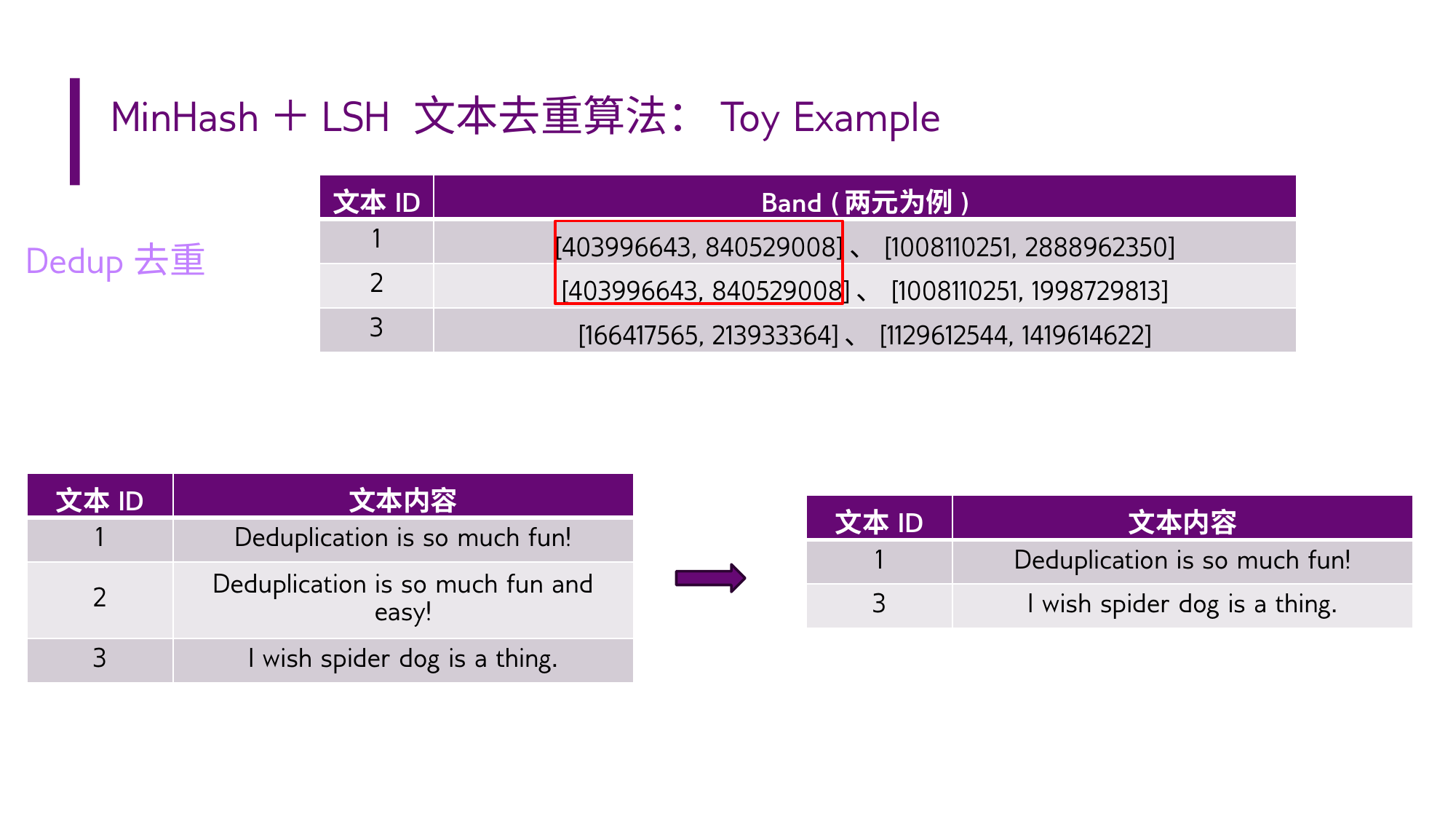

# MinHash＋LSH 文本去重算法：Toy Example
| 文本ID | Band (两元为例) |
| --- | --- |
| 1 | [403996643, 840529008]、[1008110251, 2888962350] |
| 2 | [403996643, 840529008]、[1008110251, 1998729813] |
| 3 | [166417565, 213933364]、[1129612544, 1419614622] |

Dedup去重
| 文本ID | 文本内容 |
| --- | --- |
| 1 | Deduplication is so much fun! |
| 2 | Deduplication is so much fun and easy! |
| 3 | I wish spider dog is a thing. |
| 文本ID | 文本内容 |
| --- | --- |
| 1 | Deduplication is so much fun! |
| 3 | I wish spider dog is a thing. |